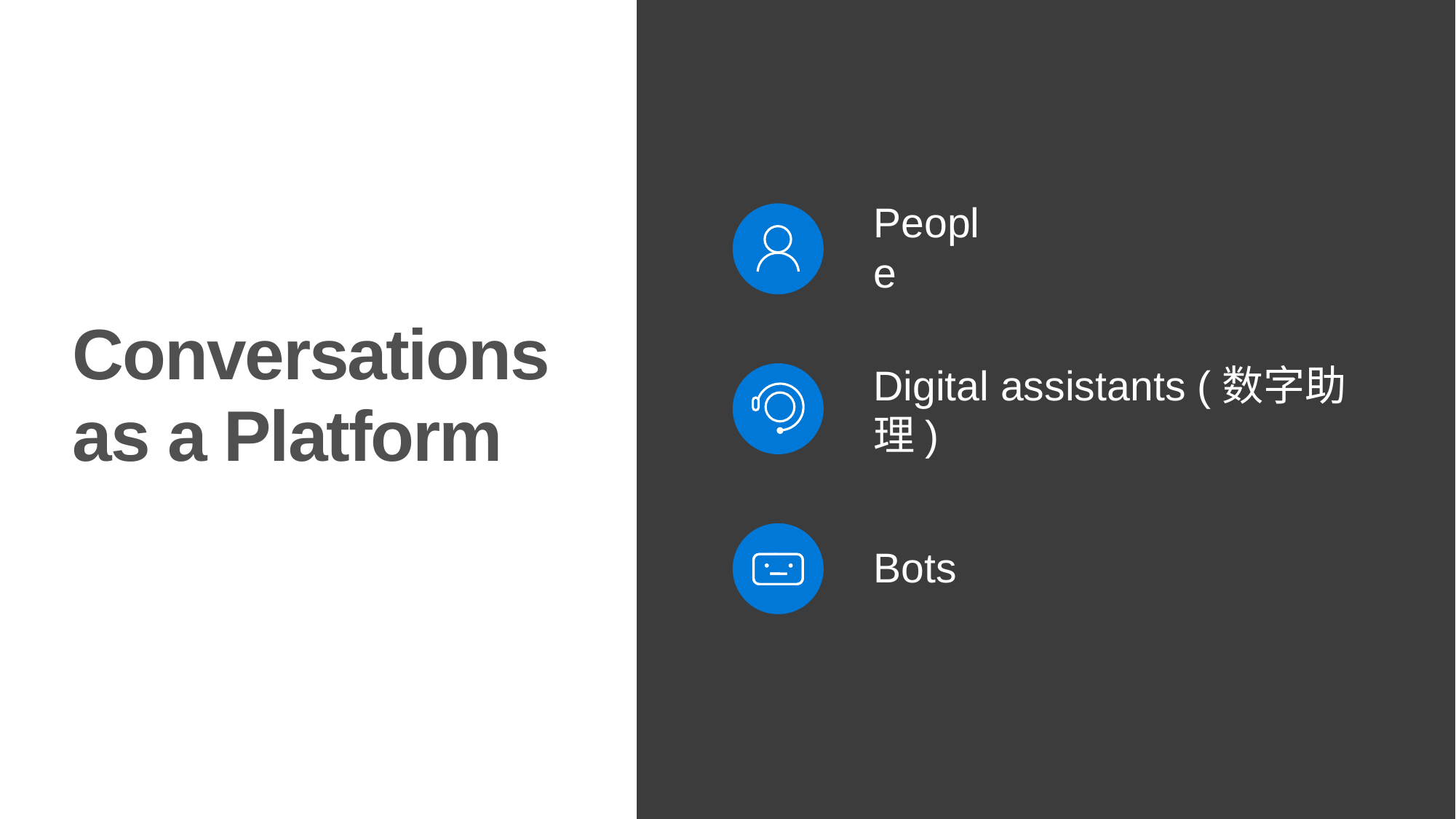

People
Conversations
as a Platform

Digital assistants (数字助理)

Bots